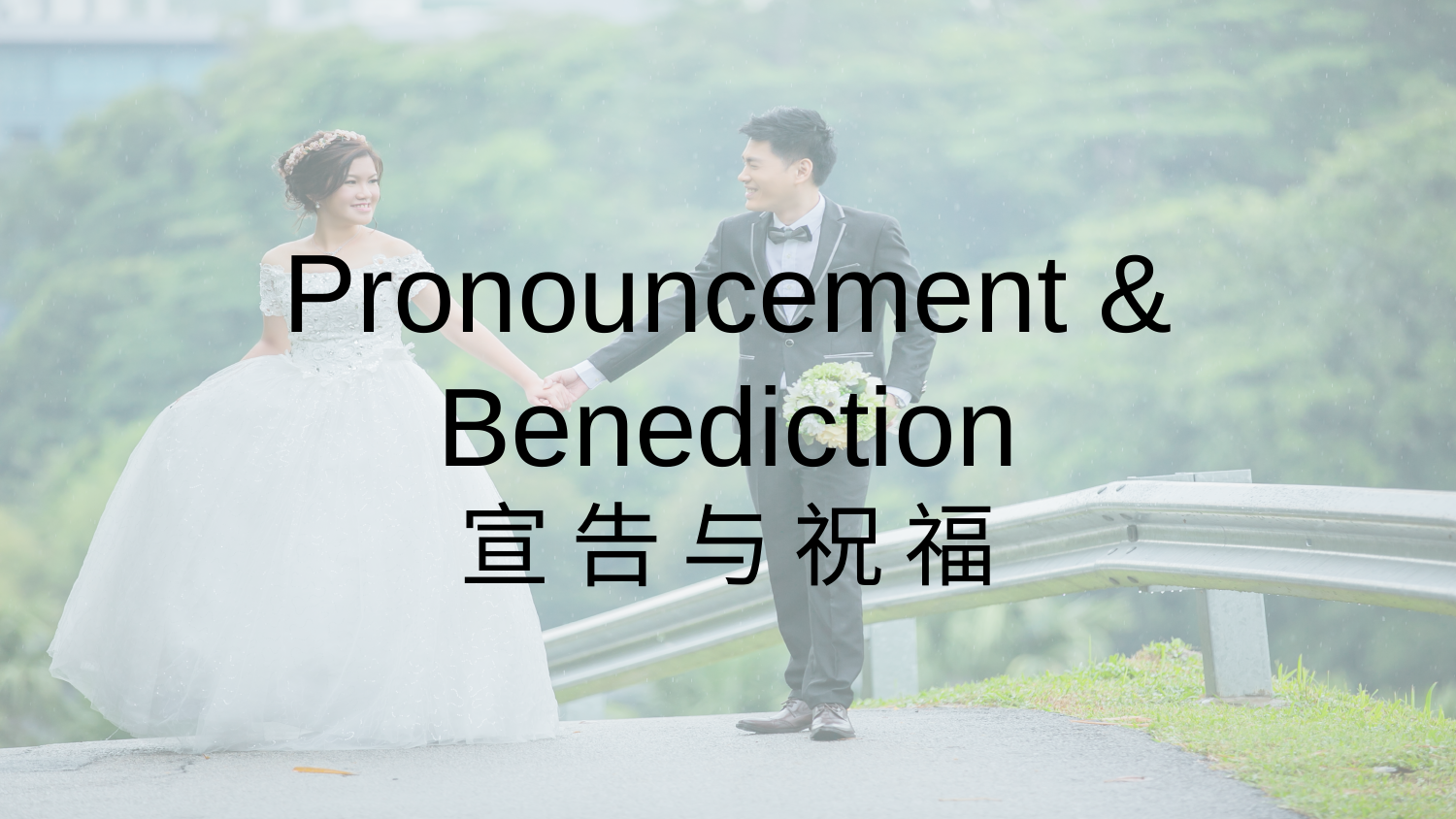

# Pronouncement & Benediction
宣 告 与 祝 福